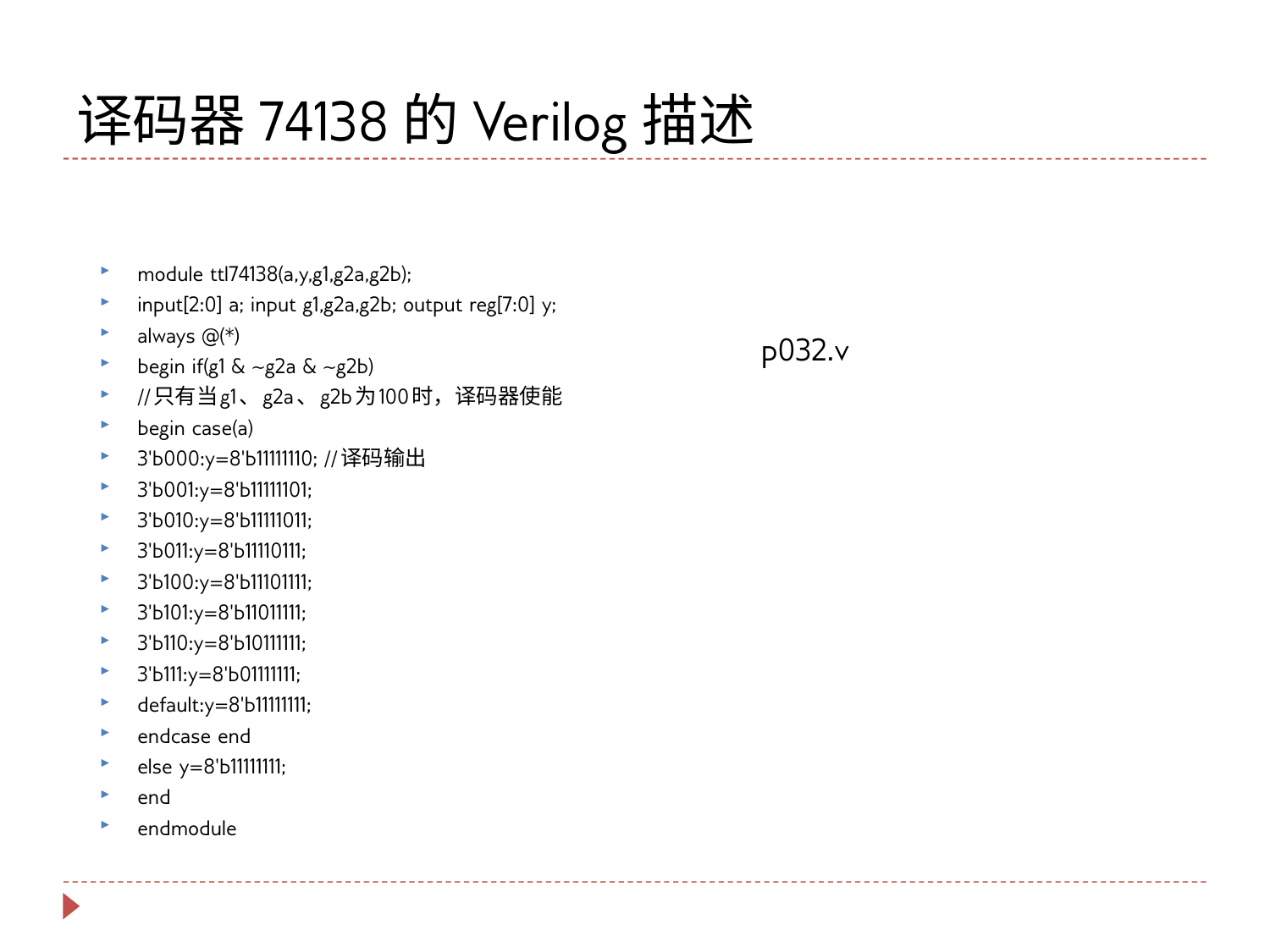

# 译码器74138的Verilog描述
module ttl74138(a,y,g1,g2a,g2b);
input[2:0] a; input g1,g2a,g2b; output reg[7:0] y;
always @(*)
begin if(g1 & ~g2a & ~g2b)
//只有当g1、g2a、g2b为100时，译码器使能
begin case(a)
3'b000:y=8'b11111110; //译码输出
3'b001:y=8'b11111101;
3'b010:y=8'b11111011;
3'b011:y=8'b11110111;
3'b100:y=8'b11101111;
3'b101:y=8'b11011111;
3'b110:y=8'b10111111;
3'b111:y=8'b01111111;
default:y=8'b11111111;
endcase end
else y=8'b11111111;
end
endmodule

p032.v